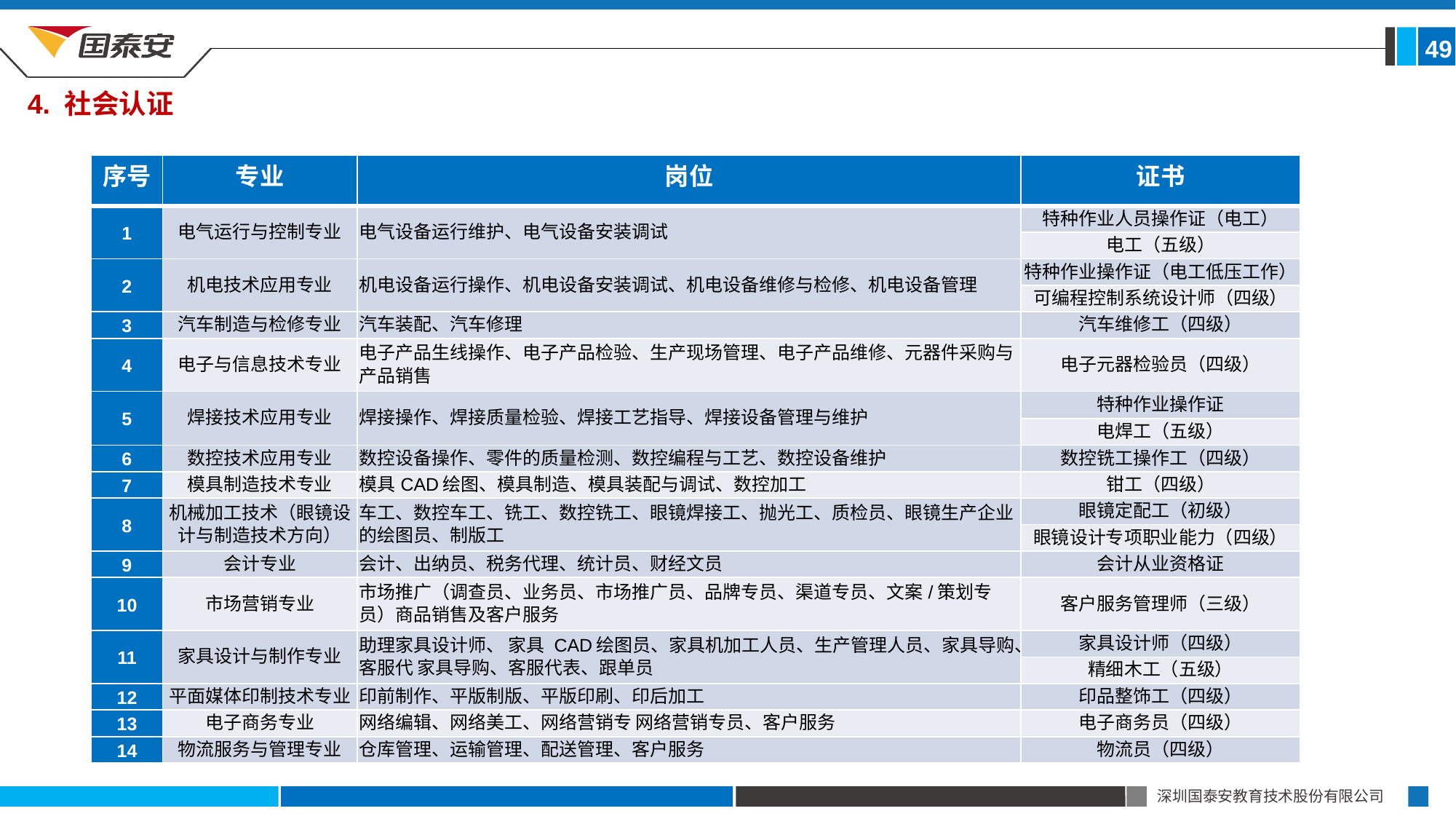

49
4. 社会认证
| 序号 | 专业 | 岗位 | 证书 |
| --- | --- | --- | --- |
| 1 | 电气运行与控制专业 | 电气设备运行维护、电气设备安装调试 | 特种作业人员操作证（电工） |
|  |  |  | 电工（五级） |
| 2 | 机电技术应用专业 | 机电设备运行操作、机电设备安装调试、机电设备维修与检修、机电设备管理 | 特种作业操作证（电工低压工作） |
|  |  |  | 可编程控制系统设计师（四级） |
| 3 | 汽车制造与检修专业 | 汽车装配、汽车修理 | 汽车维修工（四级） |
| 4 | 电子与信息技术专业 | 电子产品生线操作、电子产品检验、生产现场管理、电子产品维修、元器件采购与产品销售 | 电子元器检验员（四级） |
| 5 | 焊接技术应用专业 | 焊接操作、焊接质量检验、焊接工艺指导、焊接设备管理与维护 | 特种作业操作证 |
|  |  |  | 电焊工（五级） |
| 6 | 数控技术应用专业 | 数控设备操作、零件的质量检测、数控编程与工艺、数控设备维护 | 数控铣工操作工（四级） |
| 7 | 模具制造技术专业 | 模具CAD绘图、模具制造、模具装配与调试、数控加工 | 钳工（四级） |
| 8 | 机械加工技术（眼镜设计与制造技术方向） | 车工、数控车工、铣工、数控铣工、眼镜焊接工、抛光工、质检员、眼镜生产企业的绘图员、制版工 | 眼镜定配工（初级） |
|  |  |  | 眼镜设计专项职业能力（四级） |
| 9 | 会计专业 | 会计、出纳员、税务代理、统计员、财经文员 | 会计从业资格证 |
| 10 | 市场营销专业 | 市场推广（调查员、业务员、市场推广员、品牌专员、渠道专员、文案/策划专员）商品销售及客户服务 | 客户服务管理师（三级） |
| 11 | 家具设计与制作专业 | 助理家具设计师、 家具 CAD绘图员、家具机加工人员、生产管理人员、家具导购、客服代 家具导购、客服代表、跟单员 | 家具设计师（四级） |
|  |  |  | 精细木工（五级） |
| 12 | 平面媒体印制技术专业 | 印前制作、平版制版、平版印刷、印后加工 | 印品整饰工（四级） |
| 13 | 电子商务专业 | 网络编辑、网络美工、网络营销专 网络营销专员、客户服务 | 电子商务员（四级） |
| 14 | 物流服务与管理专业 | 仓库管理、运输管理、配送管理、客户服务 | 物流员（四级） |